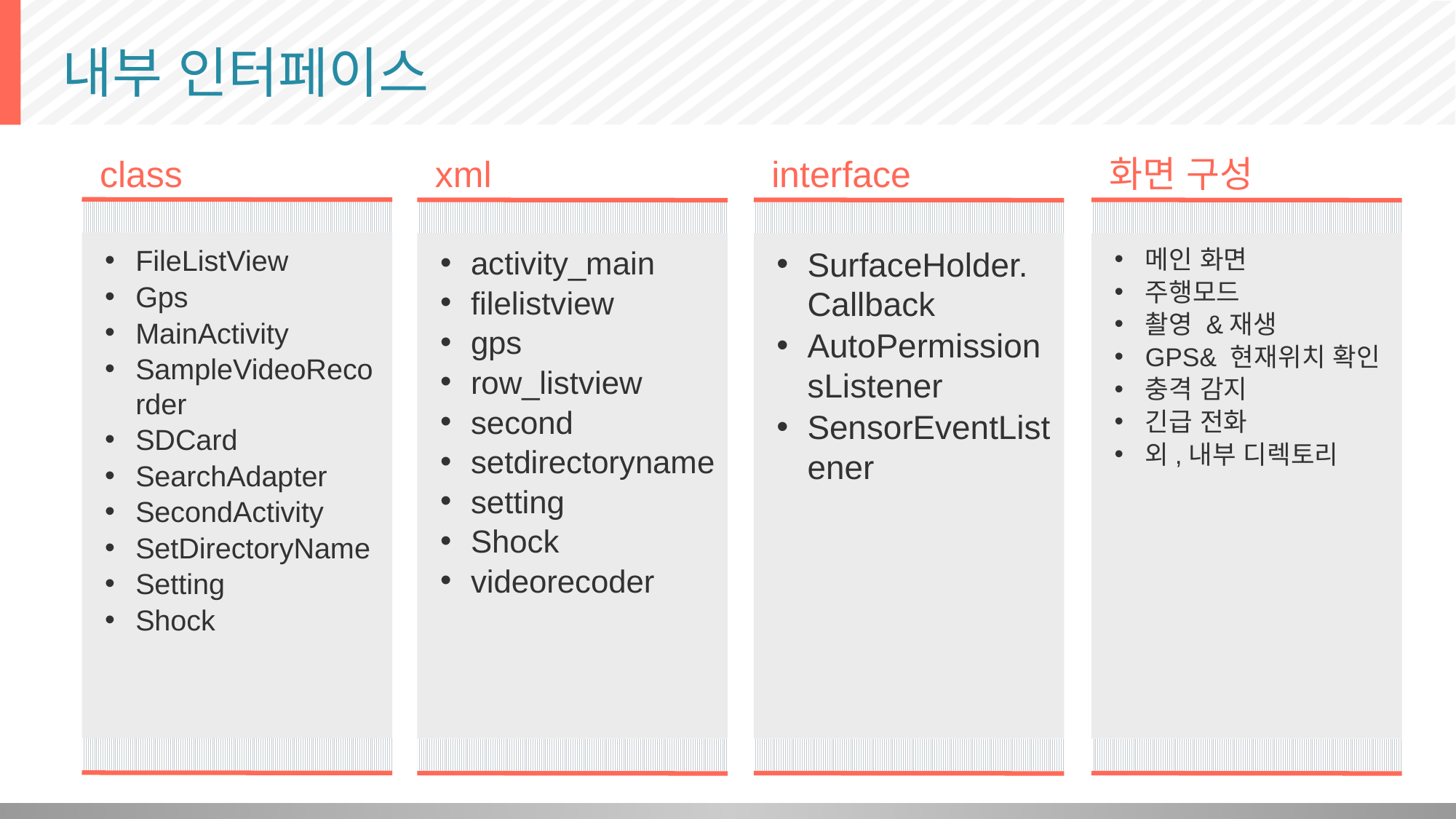

# 내부 인터페이스
class
FileListView
Gps
MainActivity
SampleVideoRecorder
SDCard
SearchAdapter
SecondActivity
SetDirectoryName
Setting
Shock

화면 구성
메인 화면
주행모드
촬영 &재생
GPS& 현재위치 확인
충격 감지
긴급 전화
외,내부 디렉토리

xml
activity_main
filelistview
gps
row_listview
second
setdirectoryname
setting
Shock
videorecoder

interface
SurfaceHolder. Callback
AutoPermissionsListener
SensorEventListener